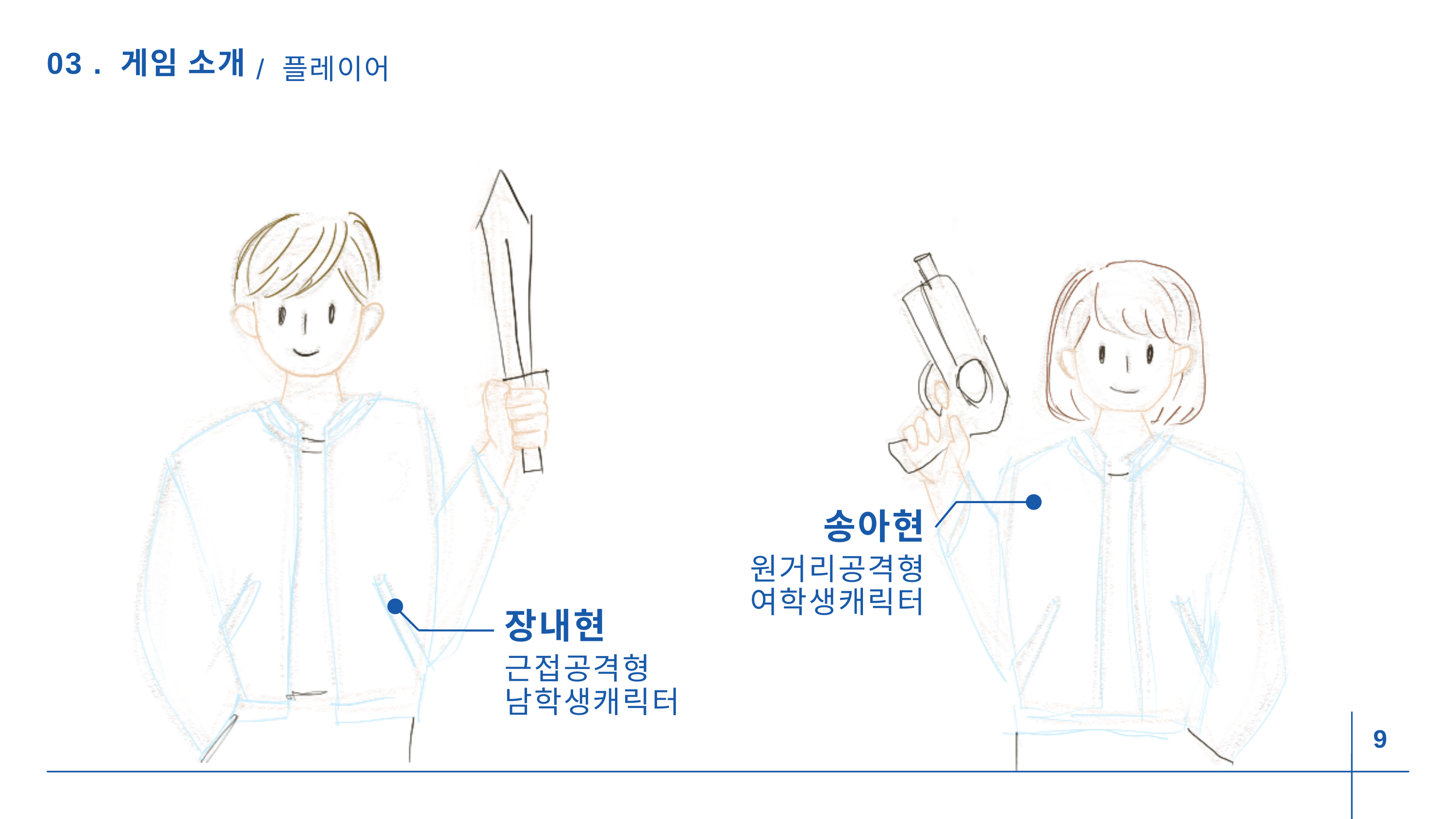

/ 플레이어
03 . 게임 소개

송아현
원거리공격형
여학생캐릭터

장내현
근접공격형
남학생캐릭터

9